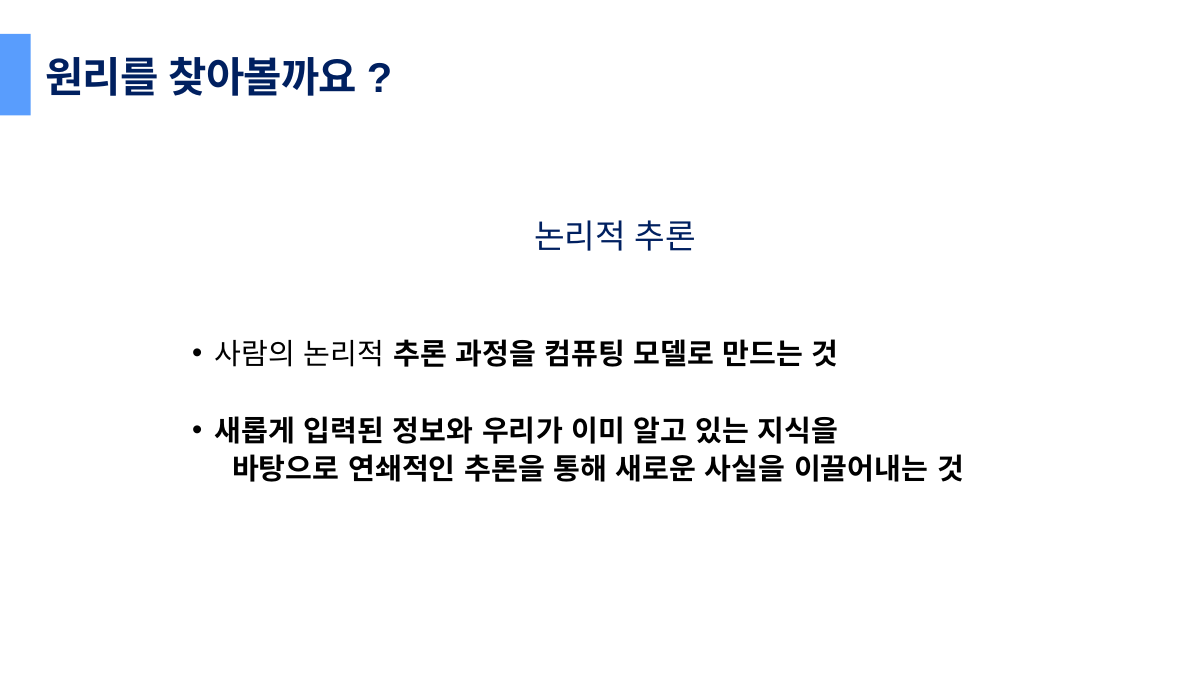

원리를 찾아볼까요?
논리적 추론

사람의 논리적 추론 과정을 컴퓨팅 모델로 만드는 것

새롭게 입력된 정보와 우리가 이미 알고 있는 지식을
    바탕으로 연쇄적인 추론을 통해 새로운 사실을 이끌어내는 것